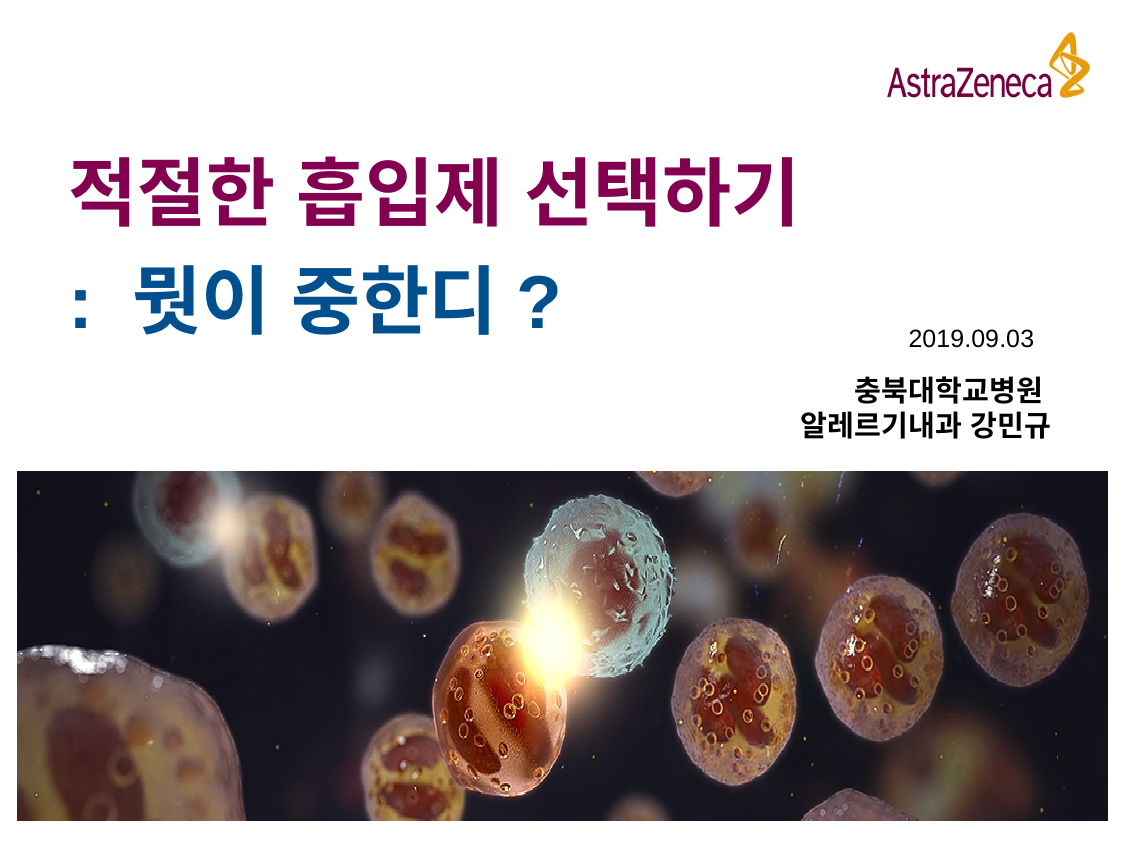

# 적절한 흡입제 선택하기 : 뭣이 중한디?
2019.09.03
충북대학교병원
알레르기내과 강민규